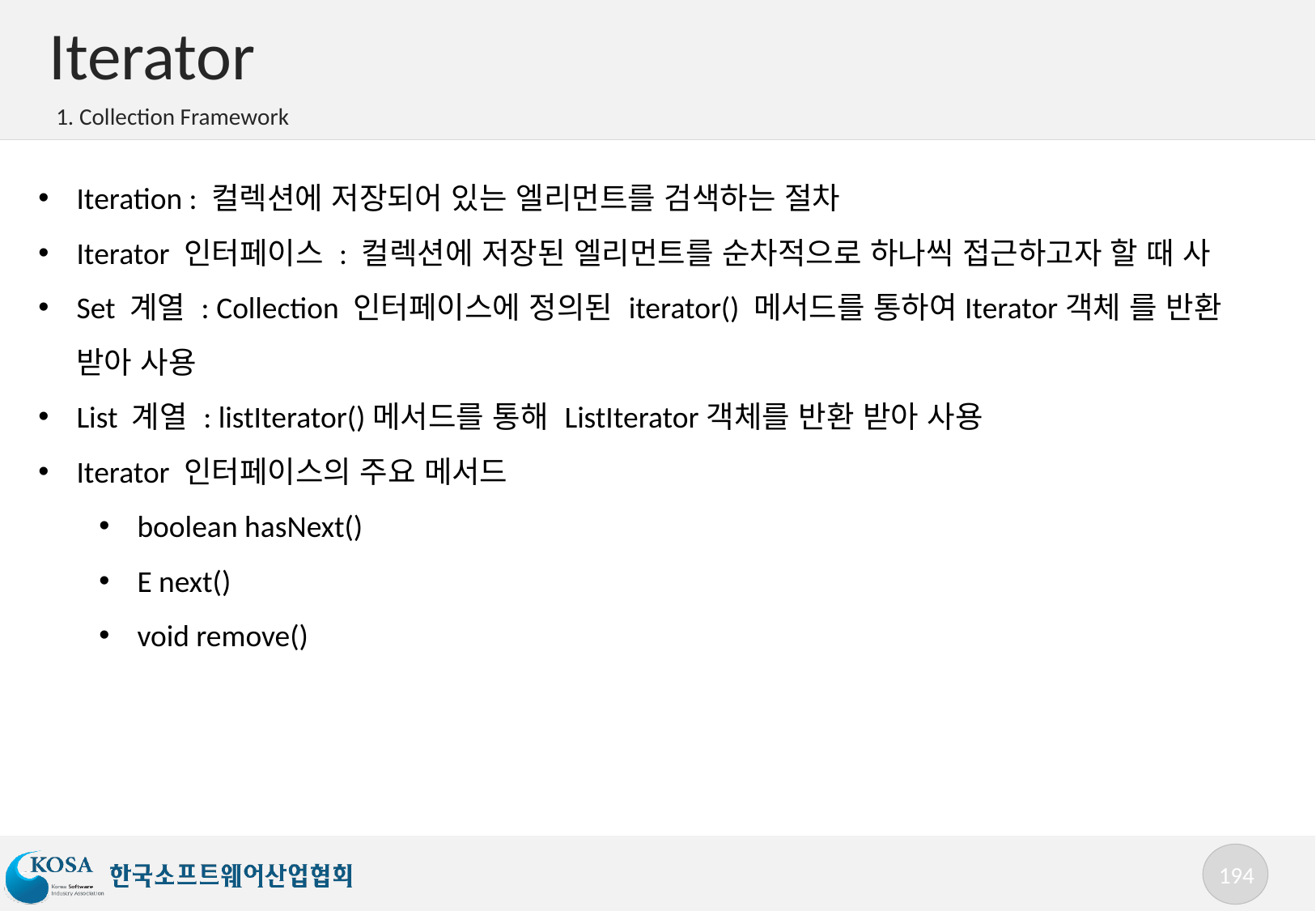

# Iterator
1. Collection Framework
Iteration : 컬렉션에 저장되어 있는 엘리먼트를 검색하는 절차
Iterator 인터페이스 : 컬렉션에 저장된 엘리먼트를 순차적으로 하나씩 접근하고자 할 때 사
Set 계열 : Collection 인터페이스에 정의된 iterator() 메서드를 통하여Iterator객체 를 반환 받아 사용
List 계열 : listIterator()메서드를 통해 ListIterator객체를 반환 받아 사용
Iterator 인터페이스의 주요 메서드
boolean hasNext()
E next()
void remove()